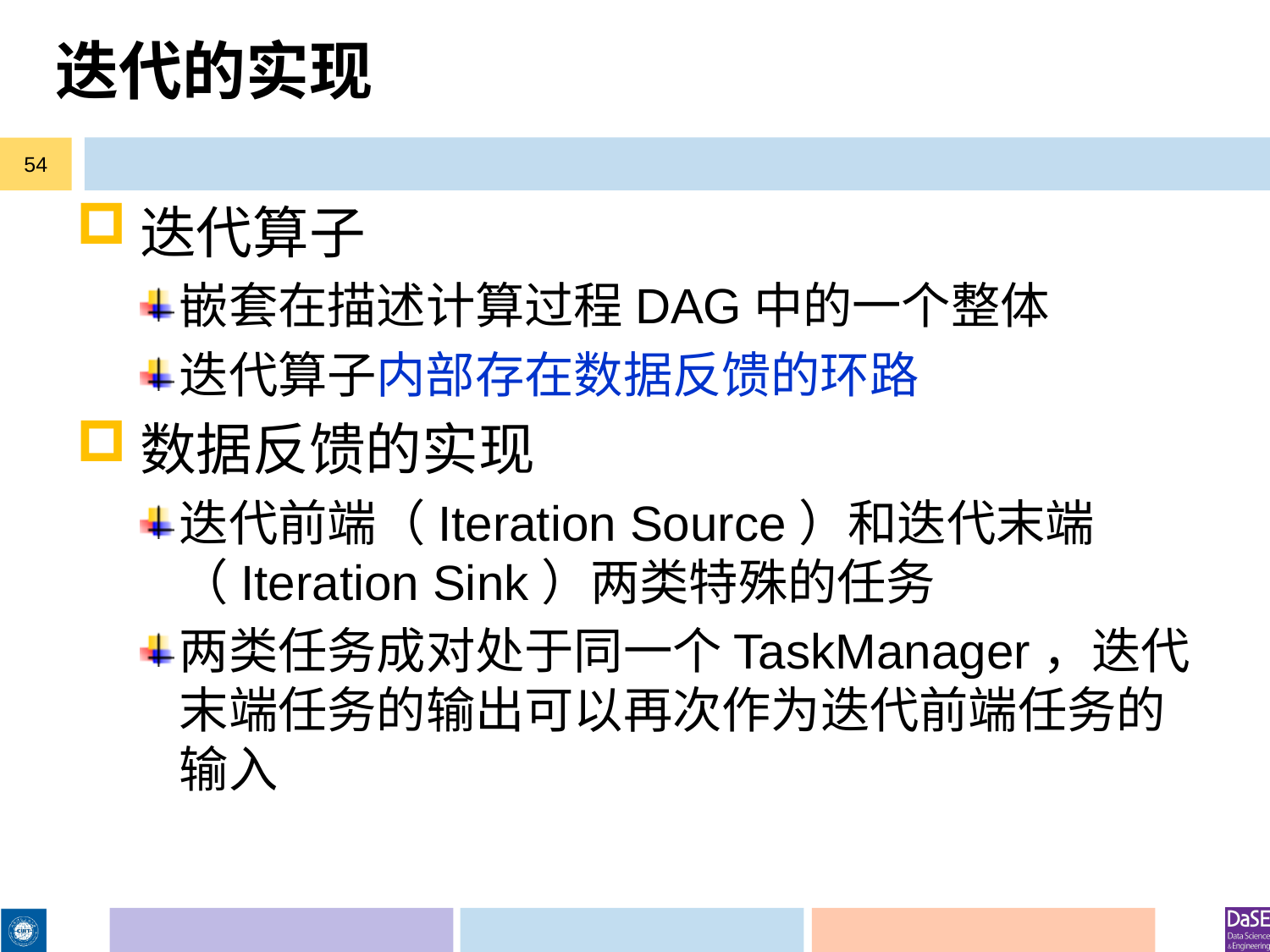

# 迭代的实现
54
迭代算子
嵌套在描述计算过程DAG中的一个整体
迭代算子内部存在数据反馈的环路
数据反馈的实现
迭代前端（Iteration Source）和迭代末端（Iteration Sink）两类特殊的任务
两类任务成对处于同一个TaskManager，迭代末端任务的输出可以再次作为迭代前端任务的输入